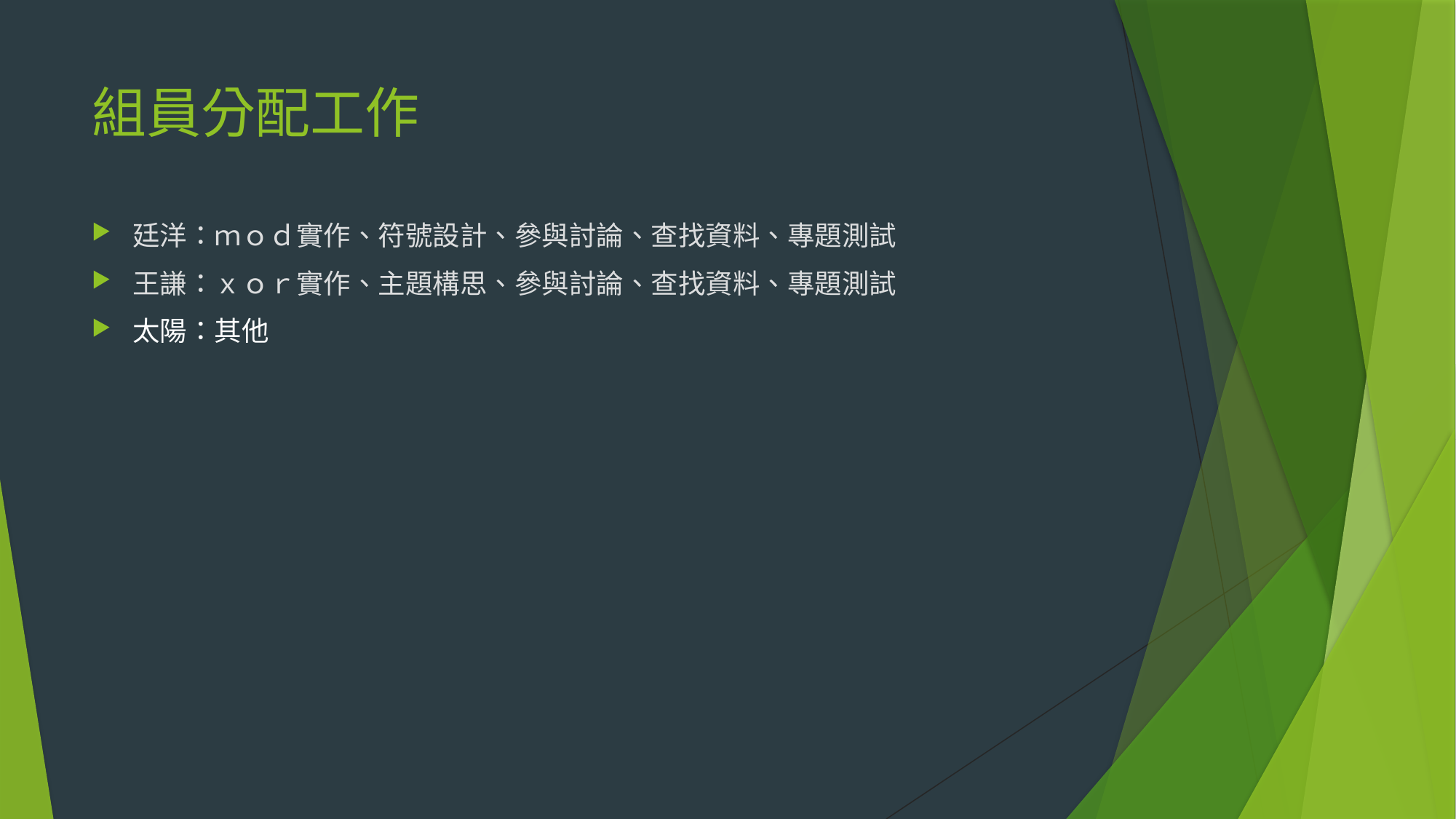

# 組員分配工作
廷洋：ｍｏｄ實作、符號設計、參與討論、查找資料、專題測試
王謙：ｘｏｒ實作、主題構思、參與討論、查找資料、專題測試
太陽：其他